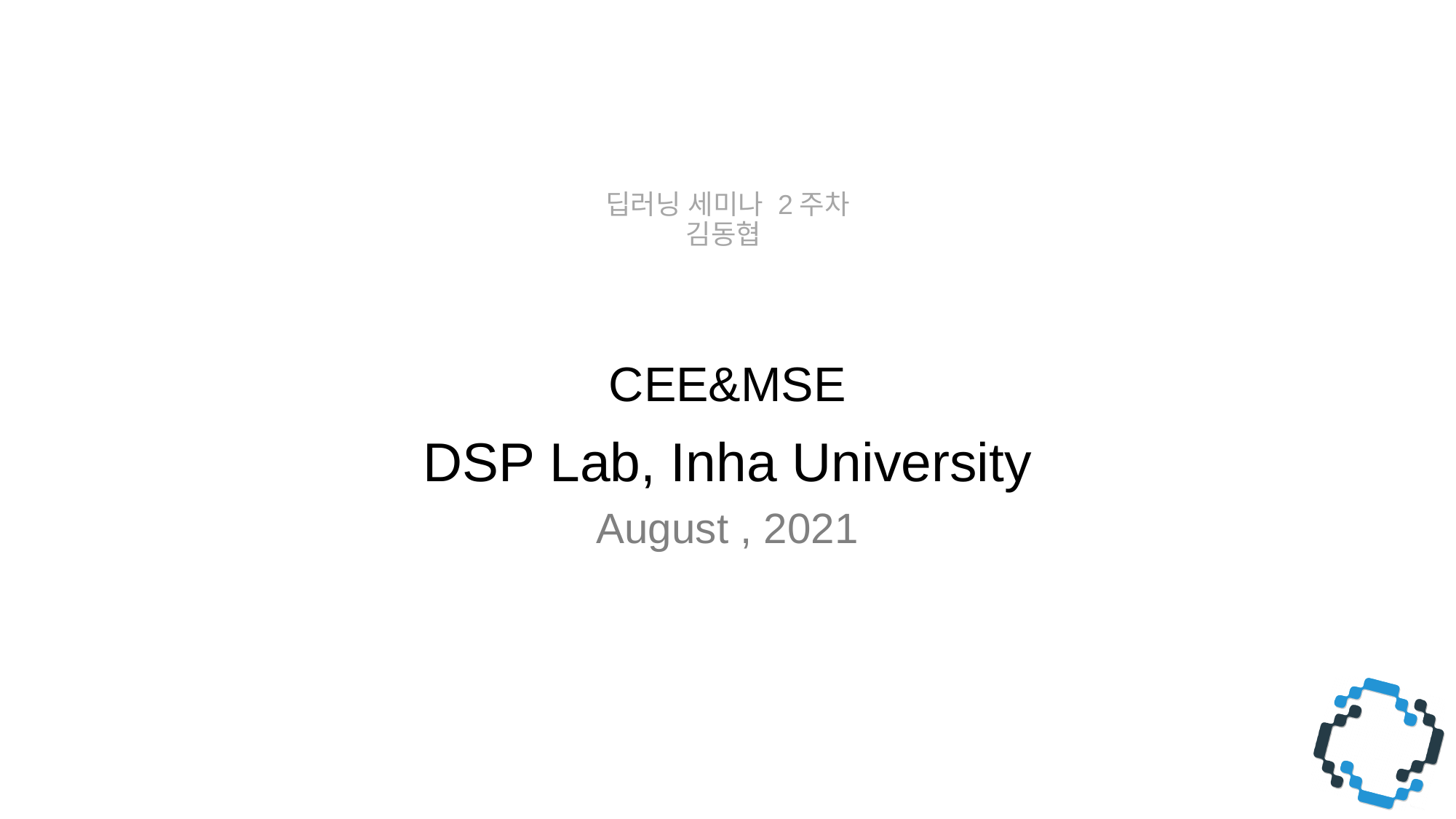

# 딥러닝 세미나 2주차 김동협
CEE&MSE
DSP Lab, Inha University
August , 2021